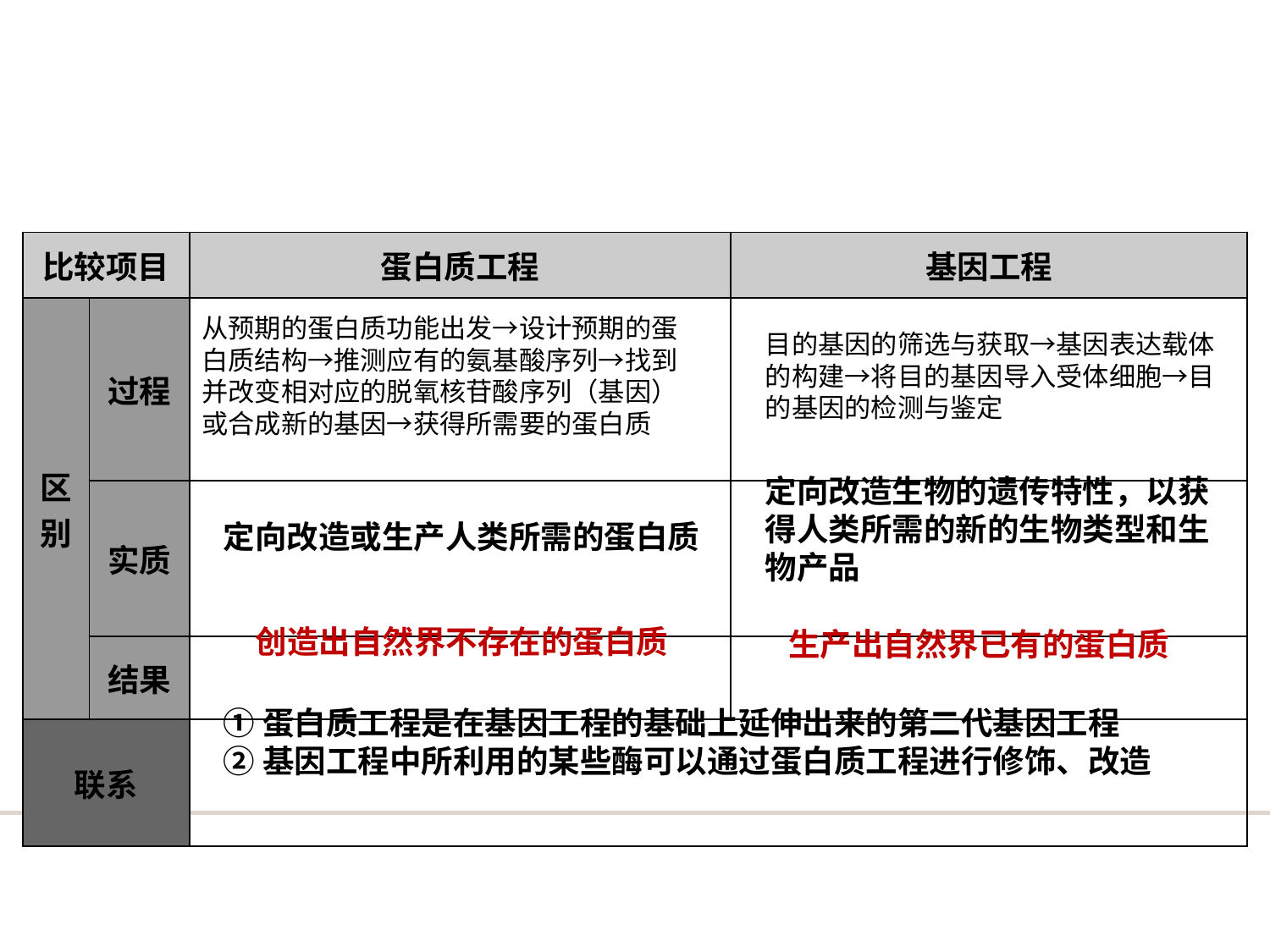

| 比较项目 |  | 蛋白质工程 | 基因工程 |
| --- | --- | --- | --- |
| 区别 | 过程 |  |  |
|  | 实质 |  |  |
|  | 结果 |  |  |
| 联系 |  |  |  |
从预期的蛋白质功能出发→设计预期的蛋白质结构→推测应有的氨基酸序列→找到并改变相对应的脱氧核苷酸序列（基因）或合成新的基因→获得所需要的蛋白质
目的基因的筛选与获取→基因表达载体的构建→将目的基因导入受体细胞→目的基因的检测与鉴定
定向改造生物的遗传特性，以获得人类所需的新的生物类型和生物产品
定向改造或生产人类所需的蛋白质
创造出自然界不存在的蛋白质
生产出自然界已有的蛋白质
①蛋白质工程是在基因工程的基础上延伸出来的第二代基因工程
②基因工程中所利用的某些酶可以通过蛋白质工程进行修饰、改造